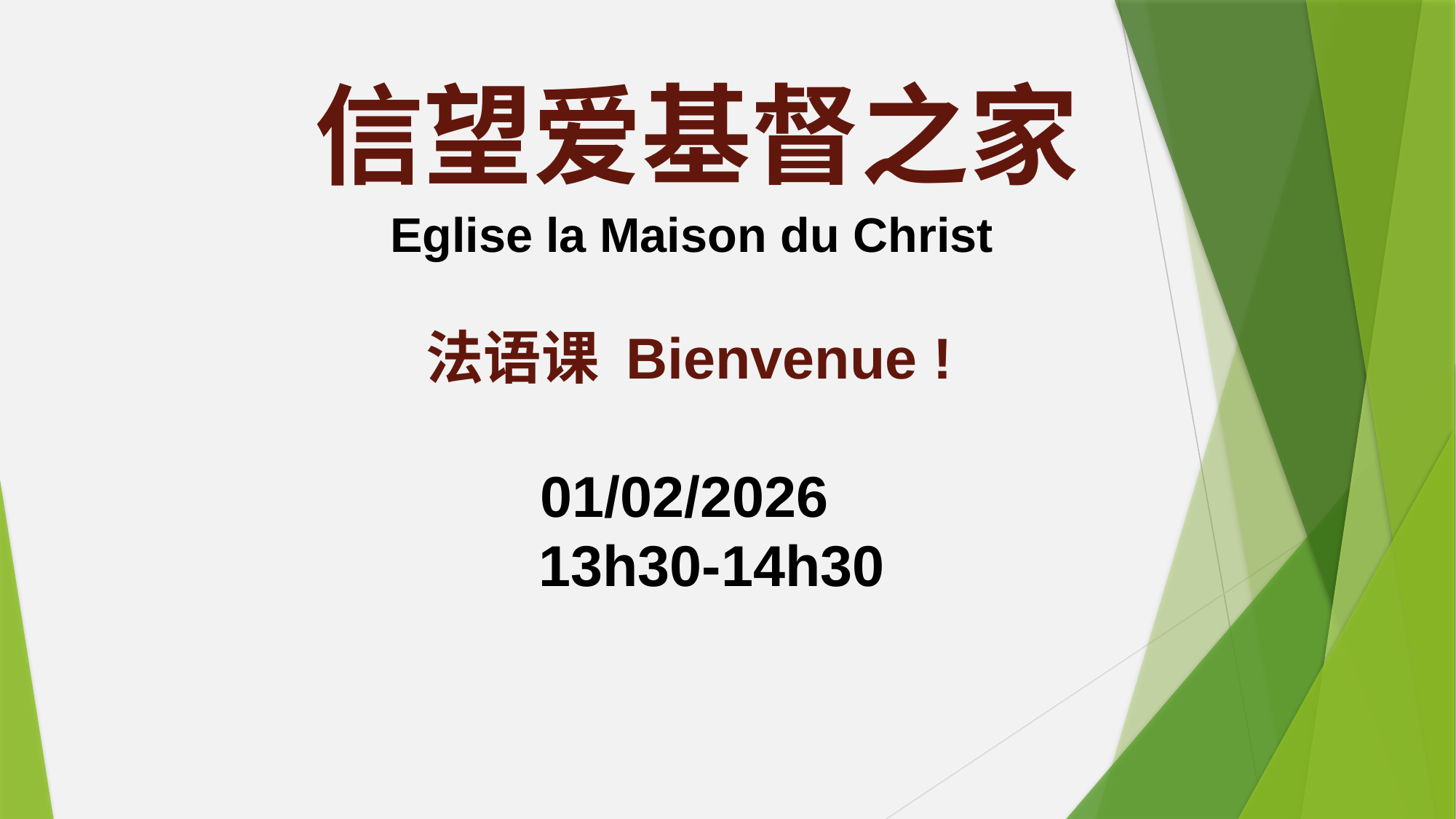

信望爱基督之家
     Eglise la Maison du Christ

         法语课 Bienvenue !

                           01/02/2026
              13h30-14h30